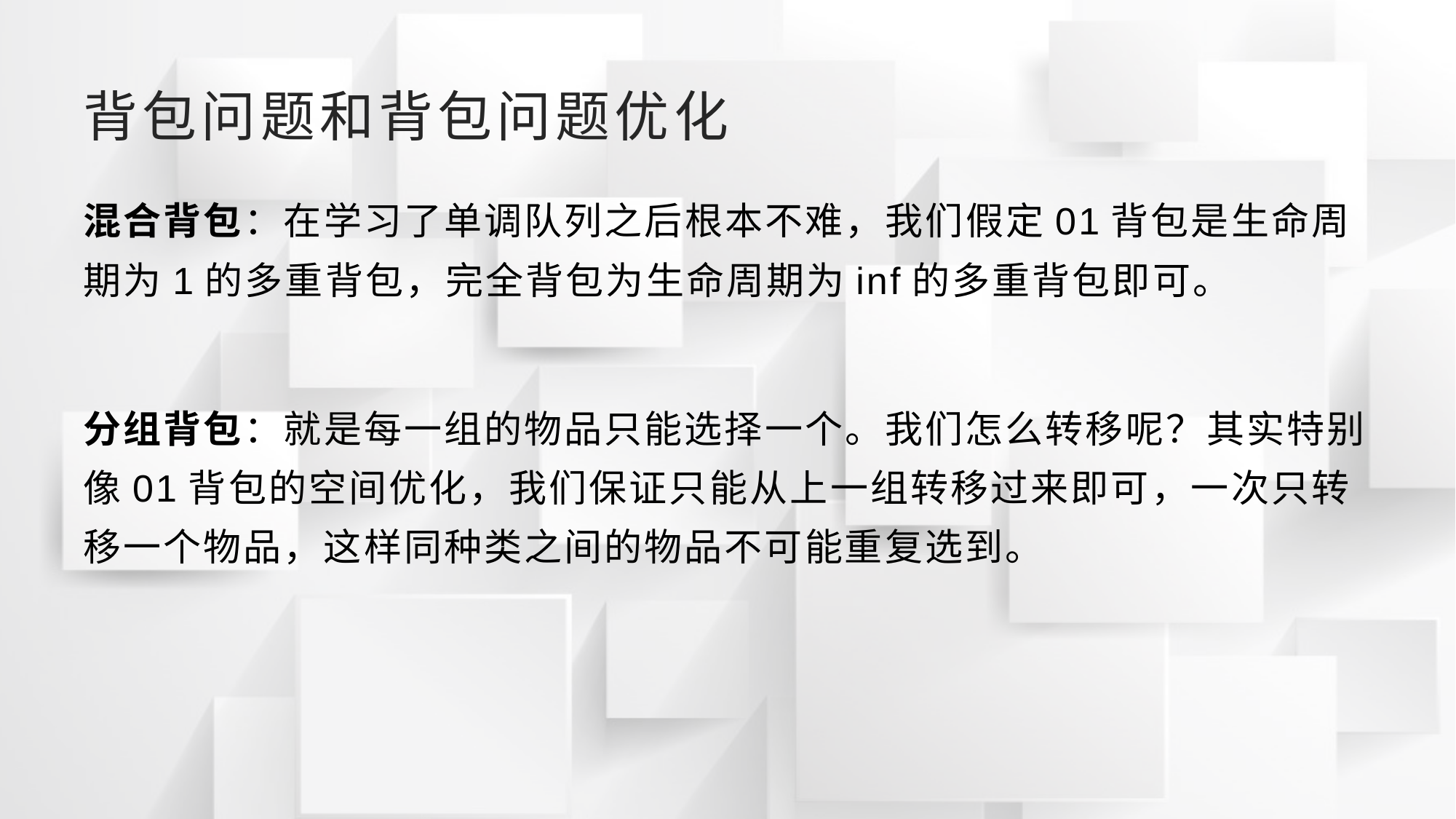

# 背包问题和背包问题优化
混合背包：在学习了单调队列之后根本不难，我们假定01背包是生命周期为1的多重背包，完全背包为生命周期为inf的多重背包即可。

分组背包：就是每一组的物品只能选择一个。我们怎么转移呢？其实特别像01背包的空间优化，我们保证只能从上一组转移过来即可，一次只转移一个物品，这样同种类之间的物品不可能重复选到。